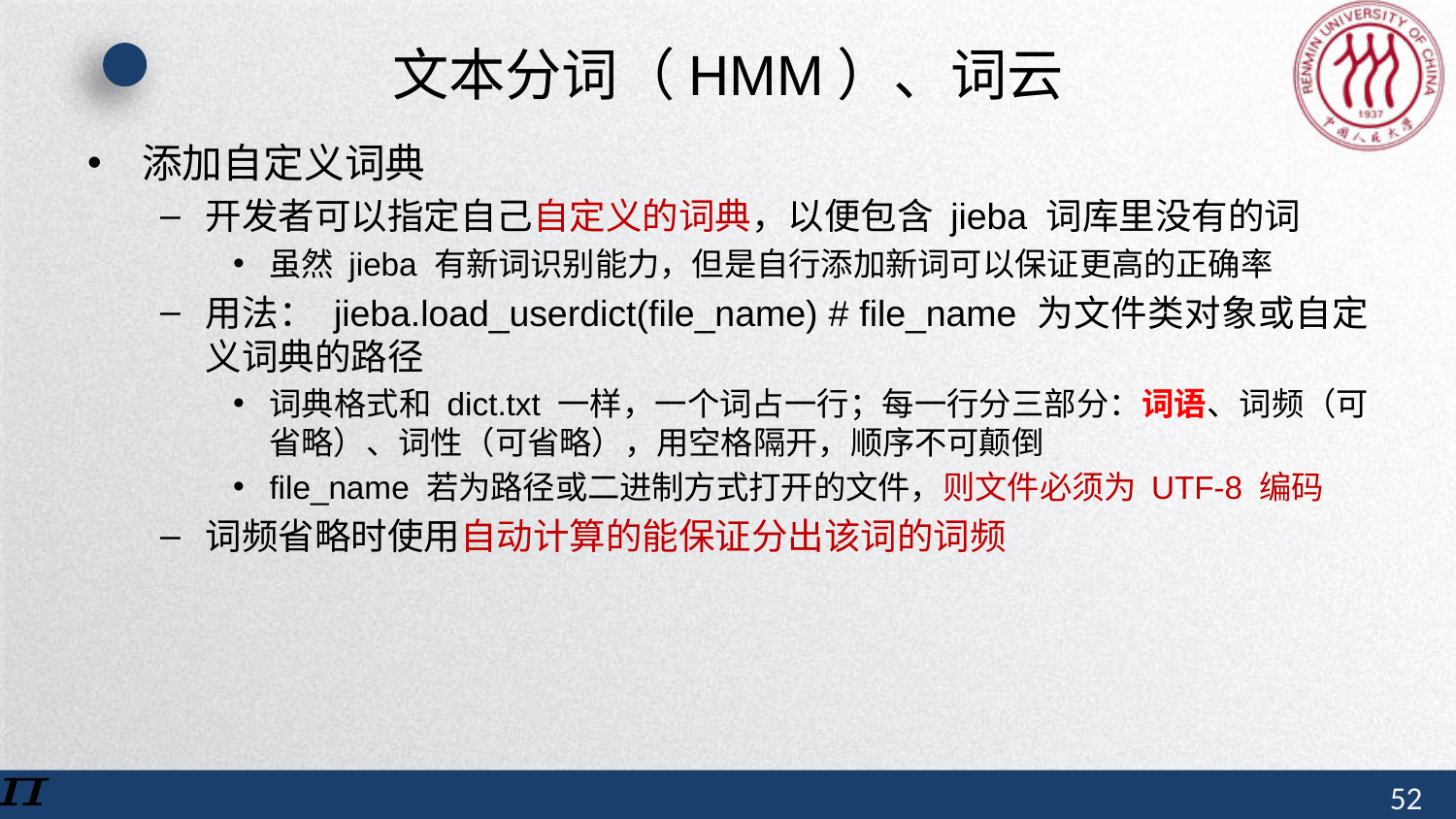

# 文本分词（HMM）、词云
添加自定义词典
开发者可以指定自己自定义的词典，以便包含 jieba 词库里没有的词
虽然 jieba 有新词识别能力，但是自行添加新词可以保证更高的正确率
用法： jieba.load_userdict(file_name) # file_name 为文件类对象或自定义词典的路径
词典格式和 dict.txt 一样，一个词占一行；每一行分三部分：词语、词频（可省略）、词性（可省略），用空格隔开，顺序不可颠倒
file_name 若为路径或二进制方式打开的文件，则文件必须为 UTF-8 编码
词频省略时使用自动计算的能保证分出该词的词频